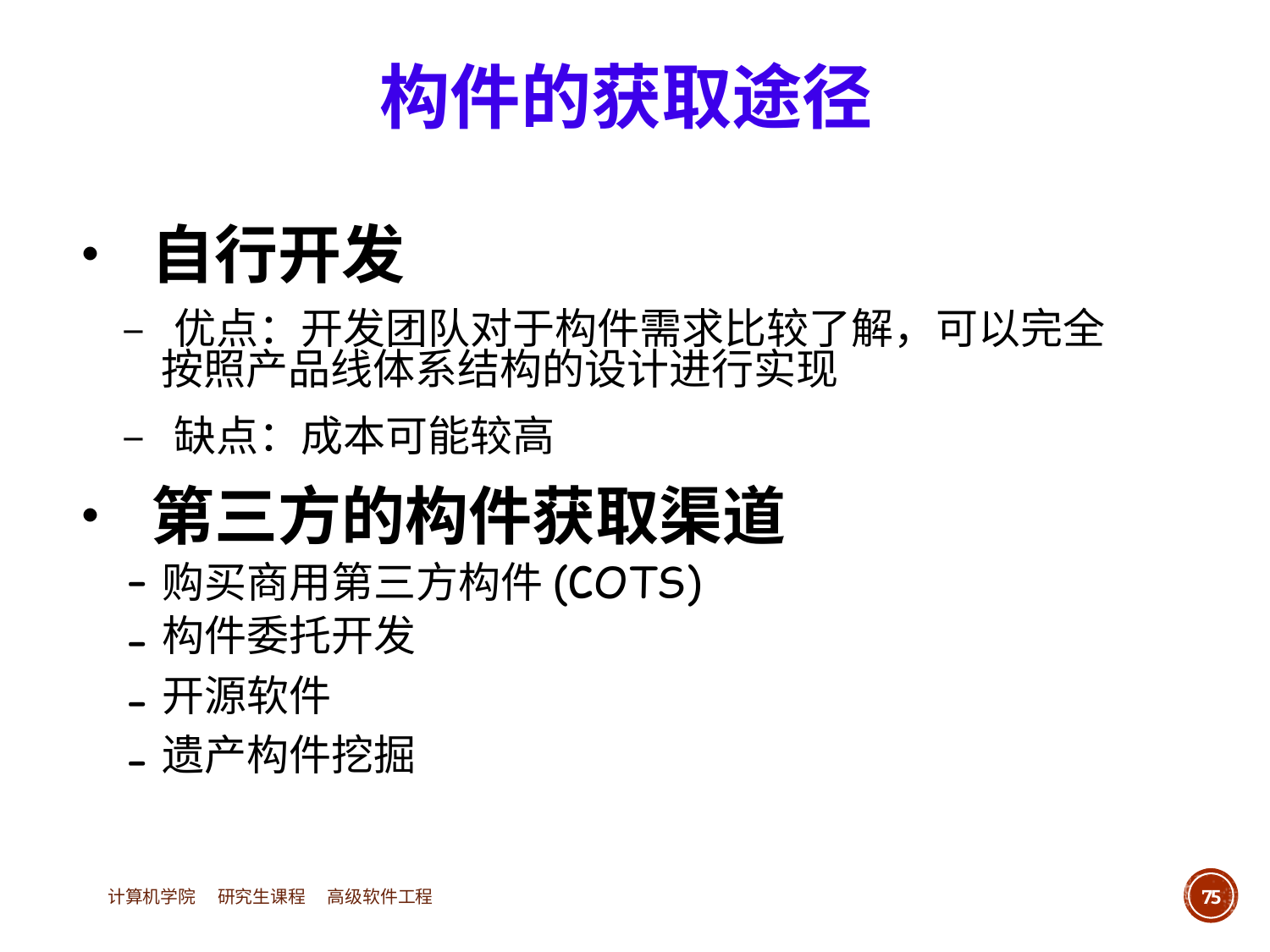

构件的获取途径

• 自行开发
	–  优点：开发团队对于构件需求比较了解，可以完全
		按照产品线体系结构的设计进行实现
	–  缺点：成本可能较高
• 第三方的构件获取渠道
–
–
–
–
购买商用第三方构件(COTS)
构件委托开发

开源软件

遗产构件挖掘
计算机学院    研究生课程    高级软件工程
75